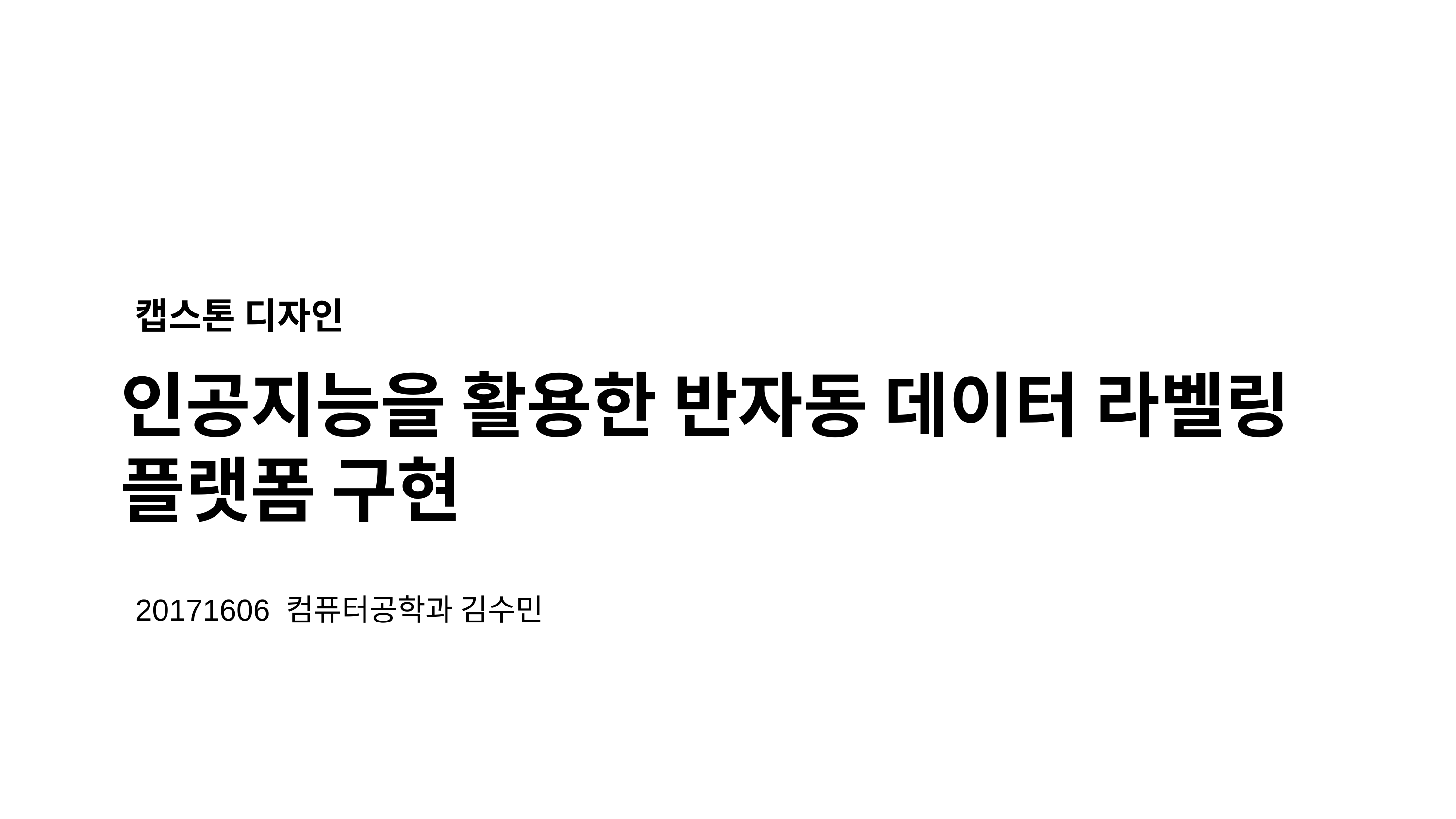

캡스톤 디자인
인공지능을 활용한 반자동 데이터 라벨링 플랫폼 구현
20171606 컴퓨터공학과 김수민